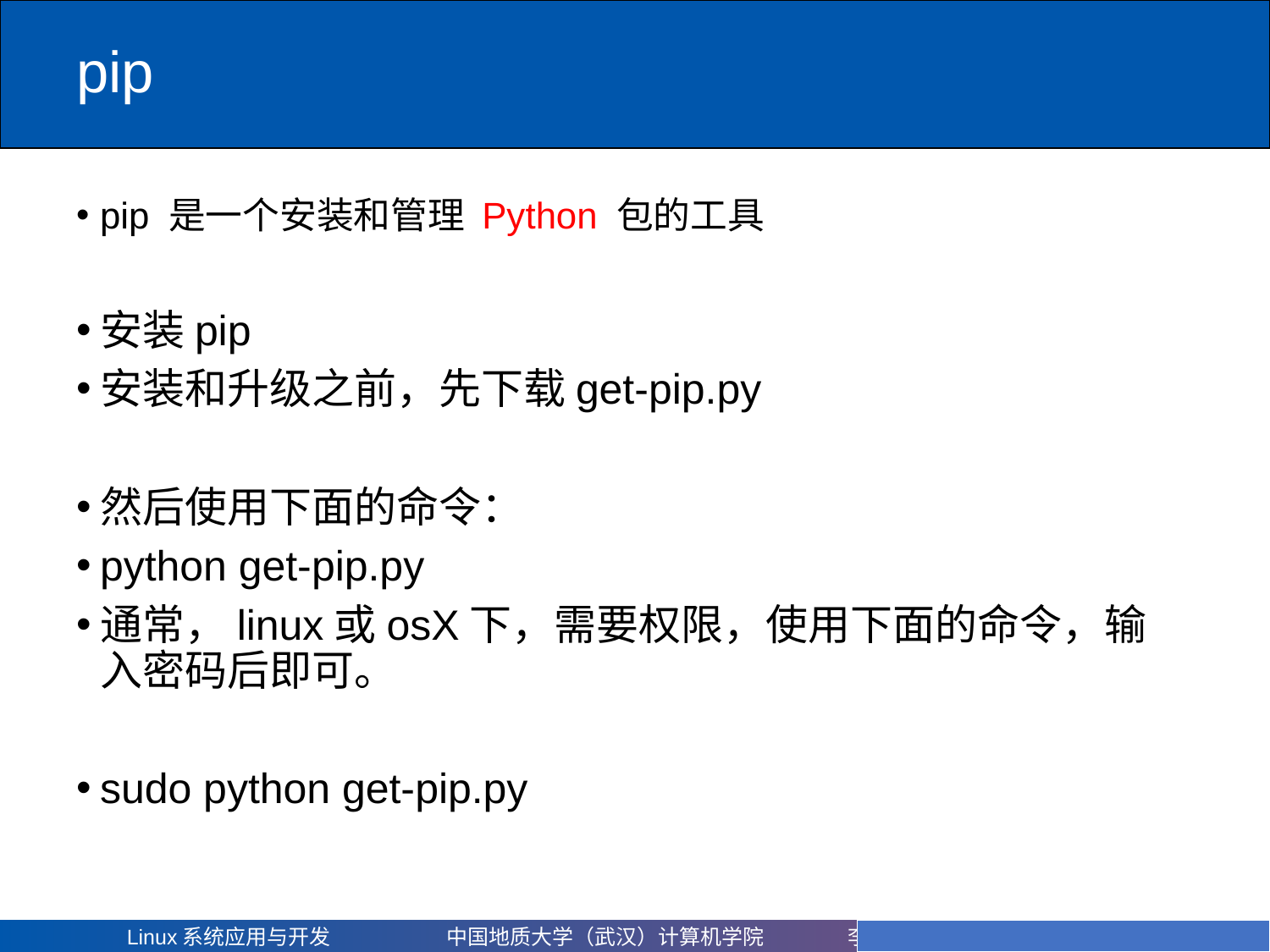

pip
# pip 是一个安装和管理 Python 包的工具

安装pip
安装和升级之前，先下载get-pip.py

然后使用下面的命令：
python get-pip.py
通常，linux或osX下，需要权限，使用下面的命令，输入密码后即可。

sudo python get-pip.py